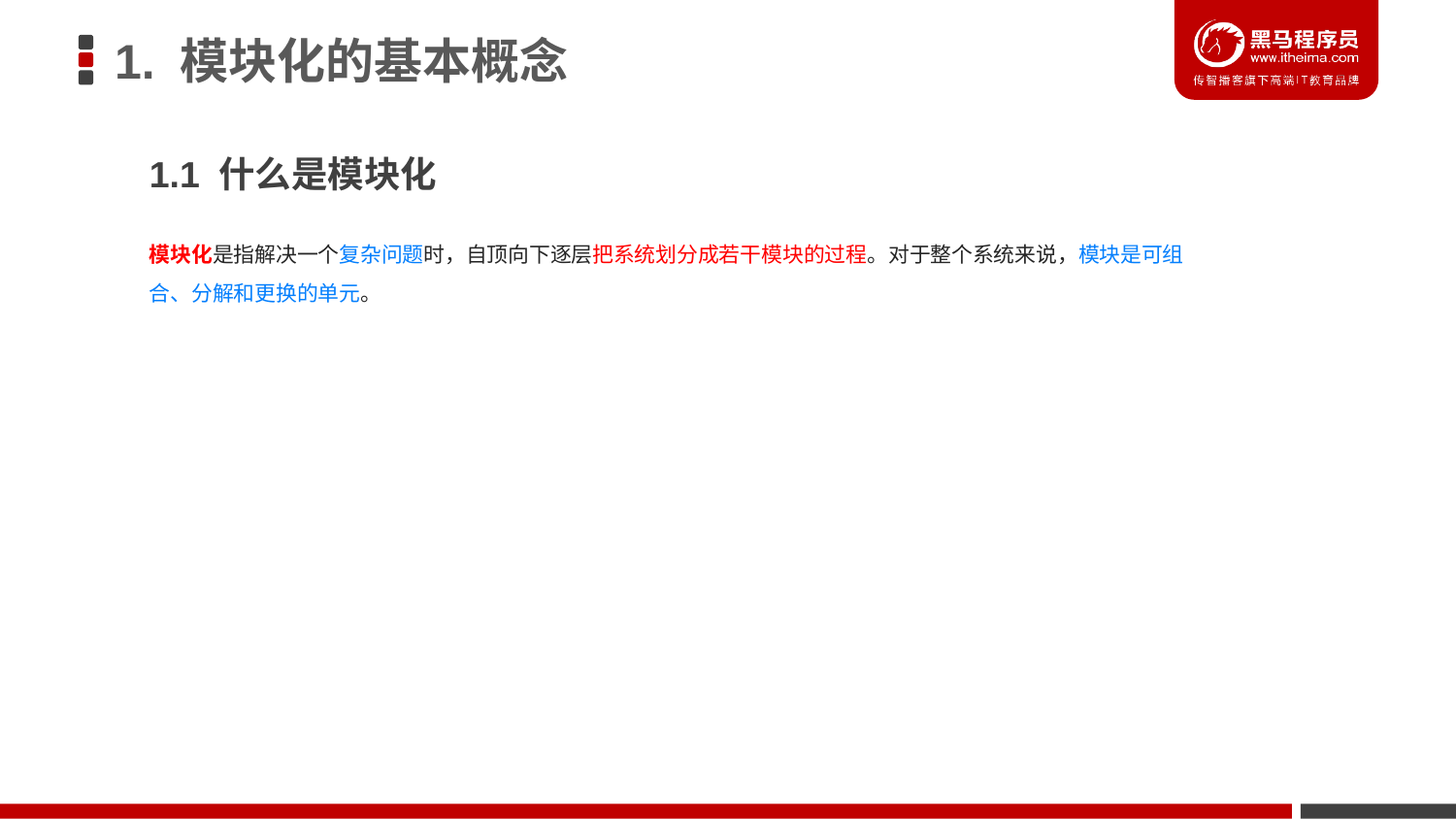

# 1. 模块化的基本概念
1.1 什么是模块化
模块化是指解决一个复杂问题时，自顶向下逐层把系统划分成若干模块的过程。对于整个系统来说，模块是可组合、分解和更换的单元。